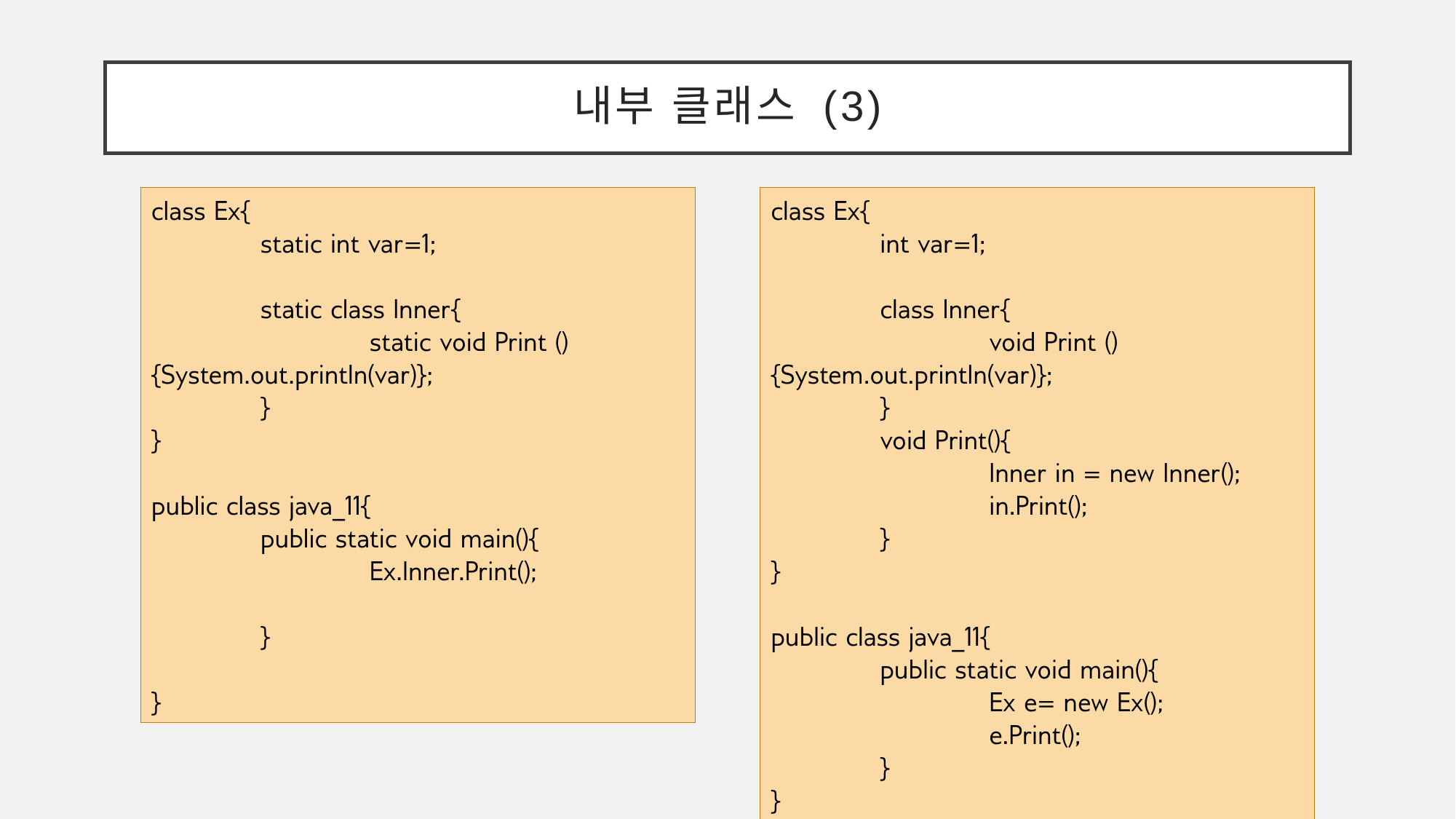

# 내부 클래스 (3)
class Ex{
	int var=1;

	class Inner{
		void Print () {System.out.println(var)};
	}
	void Print(){
		Inner in = new Inner();
		in.Print();
	}
}

public class java_11{
	public static void main(){
		Ex e= new Ex();
		e.Print();
	}
}
class Ex{
	static int var=1;

	static class Inner{
		static void Print () {System.out.println(var)};
	}
}

public class java_11{
	public static void main(){
		Ex.Inner.Print();

	}

}